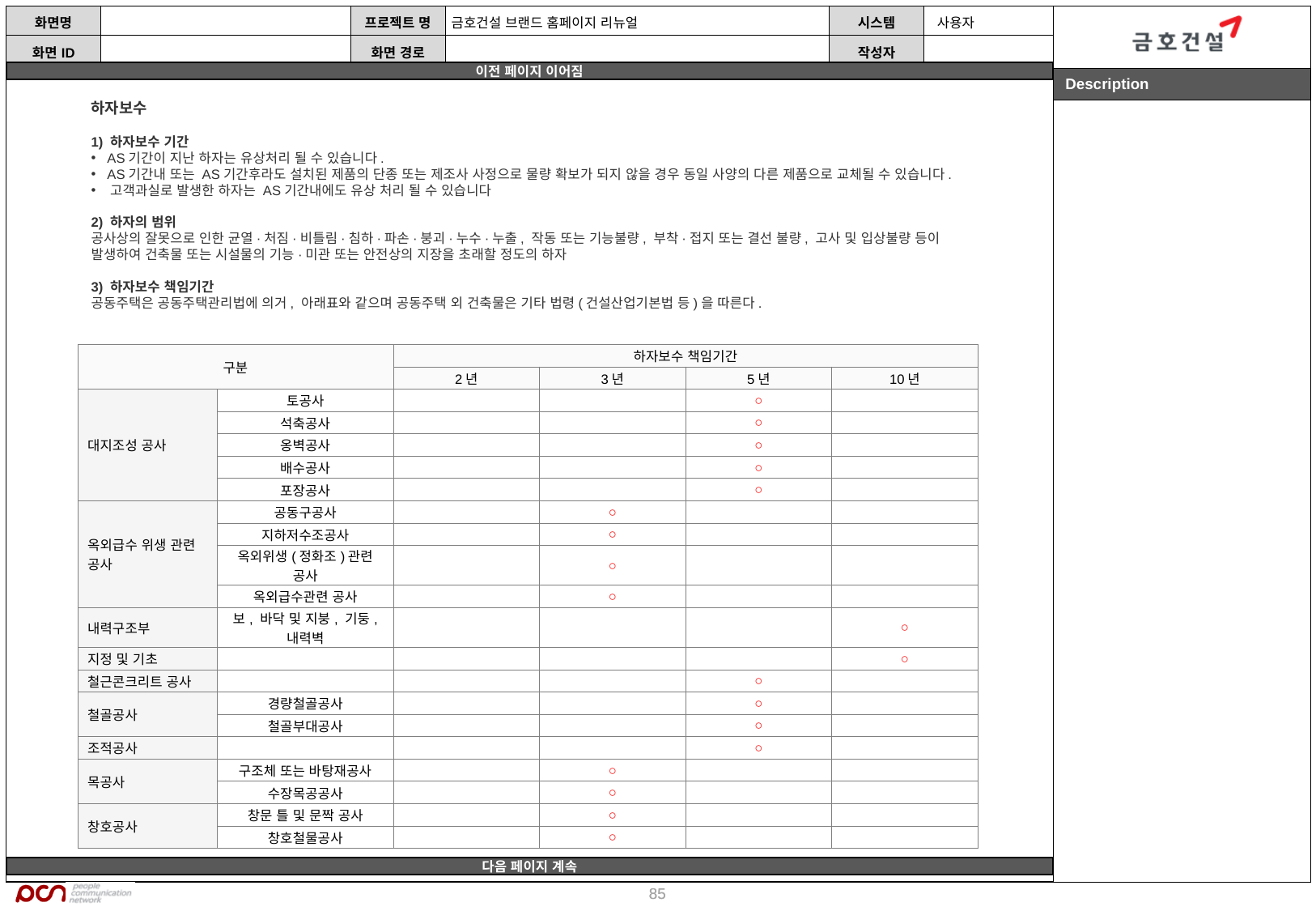

하자보수

1) 하자보수 기간
 AS기간이 지난 하자는 유상처리 될 수 있습니다.
 AS기간내 또는 AS기간후라도 설치된 제품의 단종 또는 제조사 사정으로 물량 확보가 되지 않을 경우 동일 사양의 다른 제품으로 교체될 수 있습니다.
 고객과실로 발생한 하자는 AS기간내에도 유상 처리 될 수 있습니다

2) 하자의 범위
공사상의 잘못으로 인한 균열·처짐·비틀림·침하·파손·붕괴·누수·누출, 작동 또는 기능불량, 부착·접지 또는 결선 불량, 고사 및 입상불량 등이 발생하여 건축물 또는 시설물의 기능·미관 또는 안전상의 지장을 초래할 정도의 하자

3) 하자보수 책임기간
공동주택은 공동주택관리법에 의거, 아래표와 같으며 공동주택 외 건축물은 기타 법령(건설산업기본법 등)을 따른다.

| 구분 |  | 하자보수 책임기간 |  |  |  |
| --- | --- | --- | --- | --- | --- |
|  |  | 2년 | 3년 | 5년 | 10년 |
| 대지조성 공사 | 토공사 |  |  | ○ |  |
|  | 석축공사 |  |  | ○ |  |
|  | 옹벽공사 |  |  | ○ |  |
|  | 배수공사 |  |  | ○ |  |
|  | 포장공사 |  |  | ○ |  |
| 옥외급수 위생 관련 공사 | 공동구공사 |  | ○ |  |  |
|  | 지하저수조공사 |  | ○ |  |  |
|  | 옥외위생(정화조)관련 공사 |  | ○ |  |  |
|  | 옥외급수관련 공사 |  | ○ |  |  |
| 내력구조부 | 보, 바닥 및 지붕, 기둥, 내력벽 |  |  |  | ○ |
| 지정 및 기초 |  |  |  |  | ○ |
| 철근콘크리트 공사 |  |  |  | ○ |  |
| 철골공사 | 경량철골공사 |  |  | ○ |  |
|  | 철골부대공사 |  |  | ○ |  |
| 조적공사 |  |  |  | ○ |  |
| 목공사 | 구조체 또는 바탕재공사 |  | ○ |  |  |
|  | 수장목공공사 |  | ○ |  |  |
| 창호공사 | 창문 틀 및 문짝 공사 |  | ○ |  |  |
|  | 창호철물공사 |  | ○ |  |  |